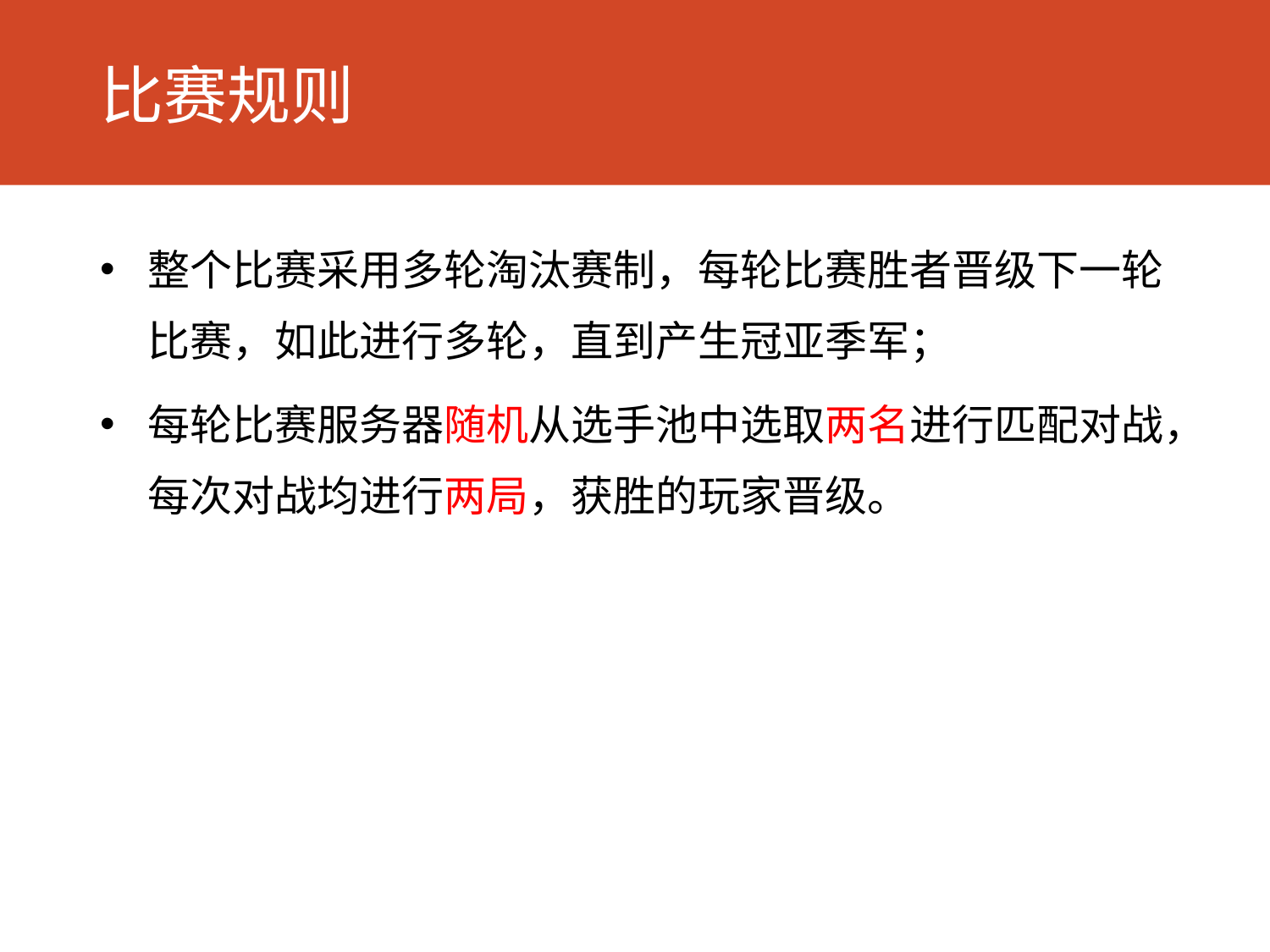

# 比赛规则
整个比赛采用多轮淘汰赛制，每轮比赛胜者晋级下一轮比赛，如此进行多轮，直到产生冠亚季军；
每轮比赛服务器随机从选手池中选取两名进行匹配对战，每次对战均进行两局，获胜的玩家晋级。